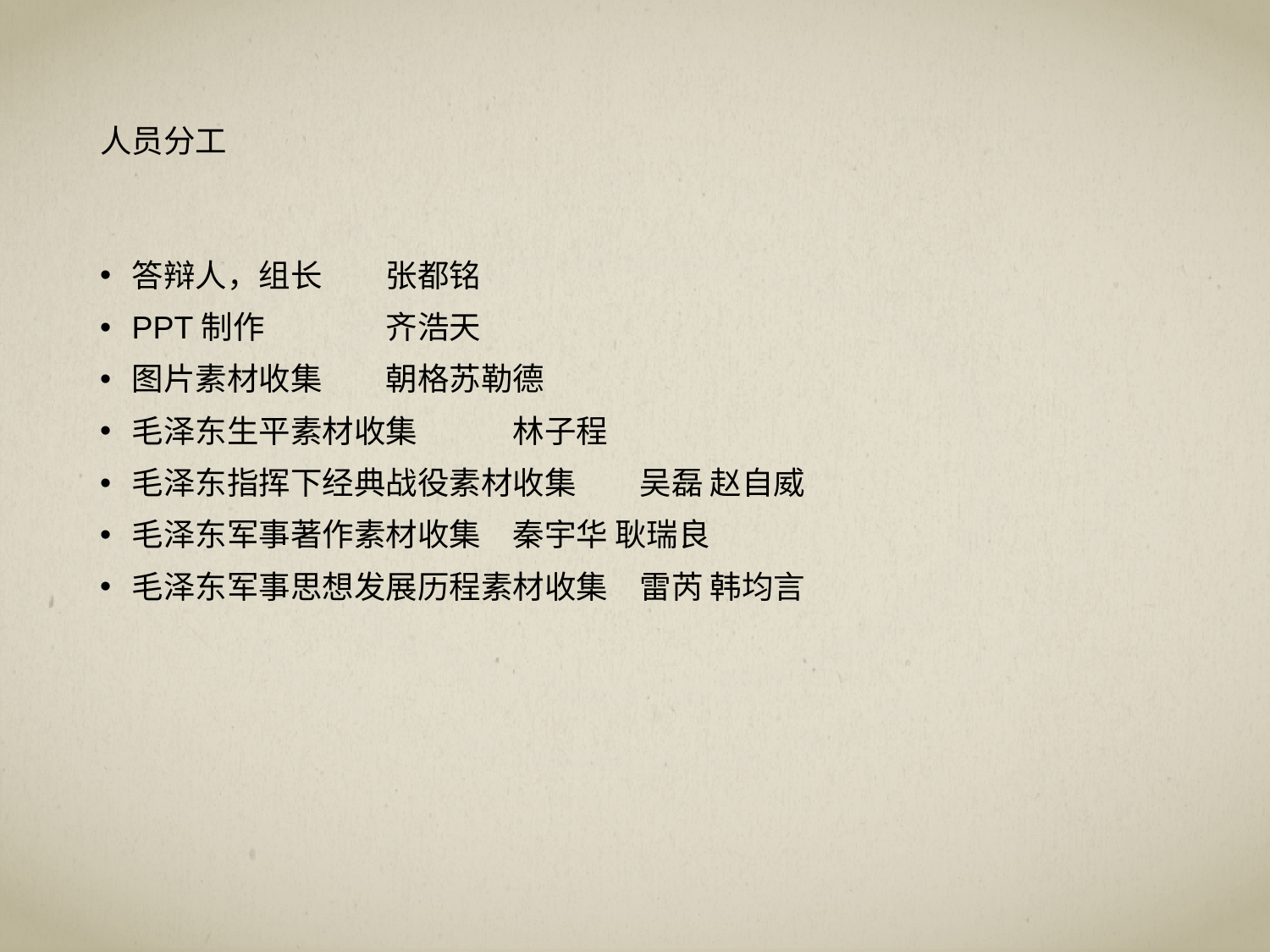

# 人员分工
答辩人，组长	张都铭
PPT制作	齐浩天
图片素材收集	朝格苏勒德
毛泽东生平素材收集	林子程
毛泽东指挥下经典战役素材收集	吴磊 赵自威
毛泽东军事著作素材收集	秦宇华 耿瑞良
毛泽东军事思想发展历程素材收集	雷芮 韩均言